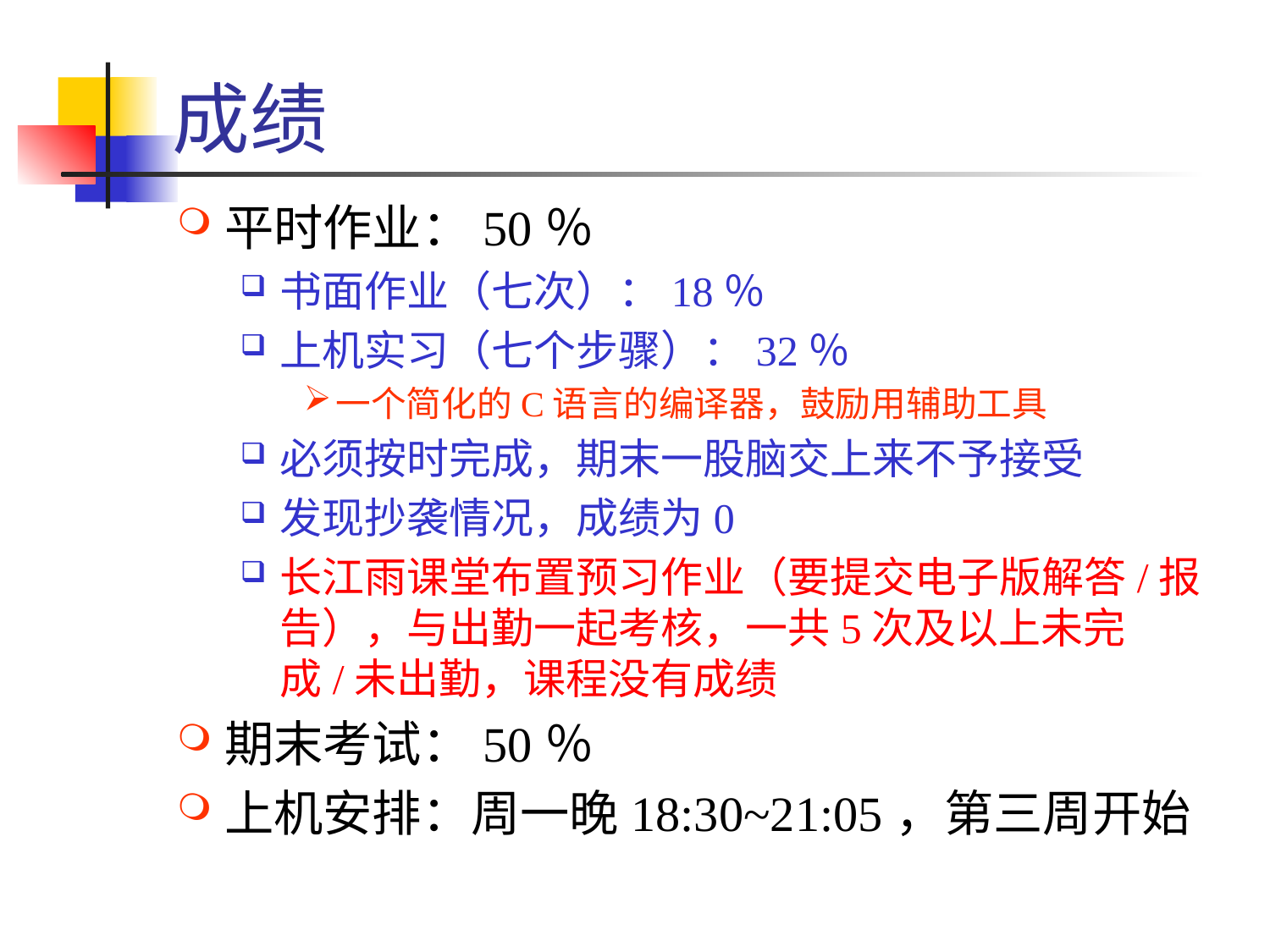

# 成绩
平时作业：50％
书面作业（七次）：18％
上机实习（七个步骤）：32％
一个简化的C语言的编译器，鼓励用辅助工具
必须按时完成，期末一股脑交上来不予接受
发现抄袭情况，成绩为0
长江雨课堂布置预习作业（要提交电子版解答/报告），与出勤一起考核，一共5次及以上未完成/未出勤，课程没有成绩
期末考试：50％
上机安排：周一晚18:30~21:05，第三周开始